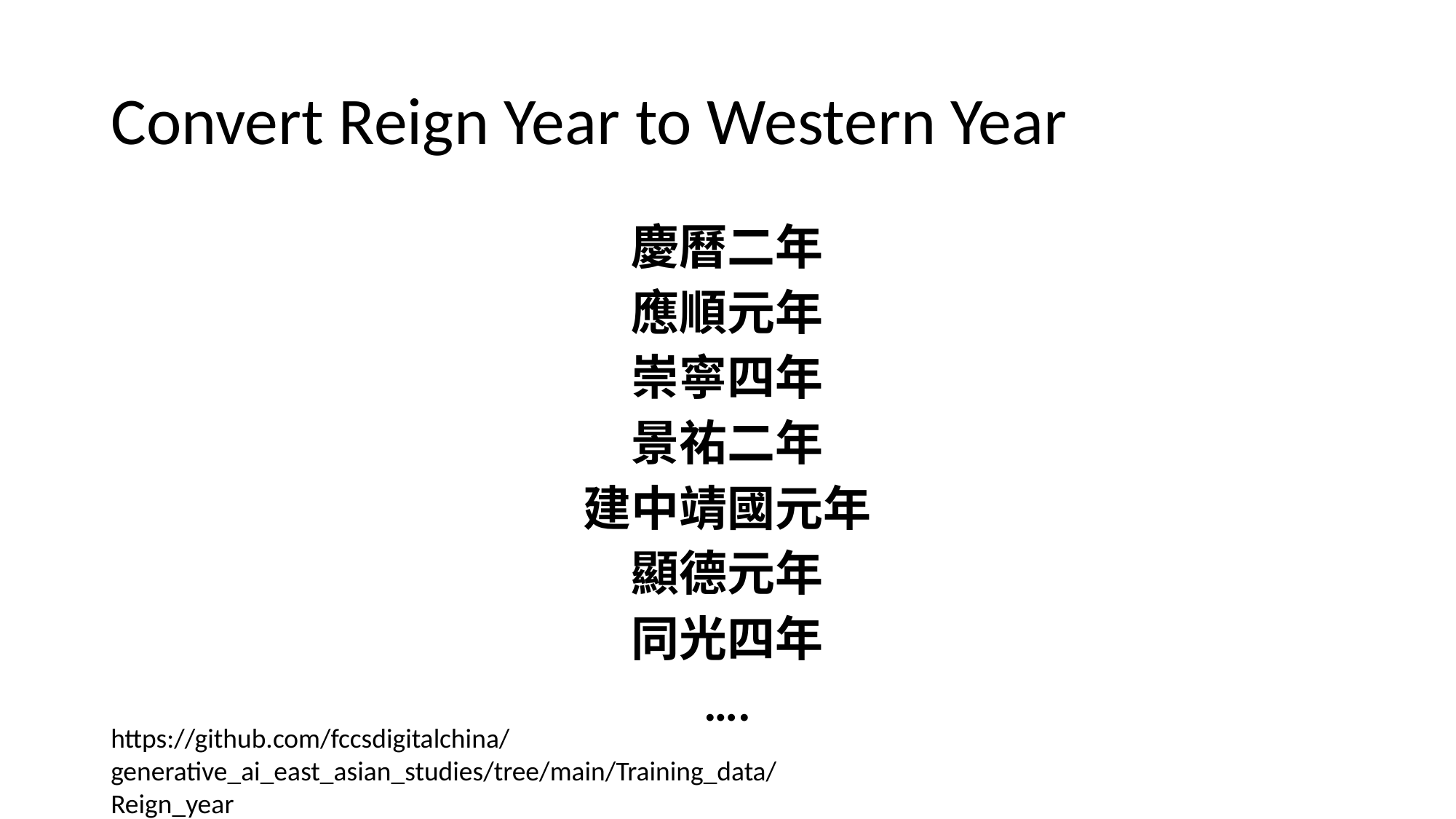

# Convert Reign Year to Western Year
慶曆二年
應順元年
崇寧四年
景祐二年
建中靖國元年
顯德元年
同光四年
….
https://github.com/fccsdigitalchina/generative_ai_east_asian_studies/tree/main/Training_data/Reign_year